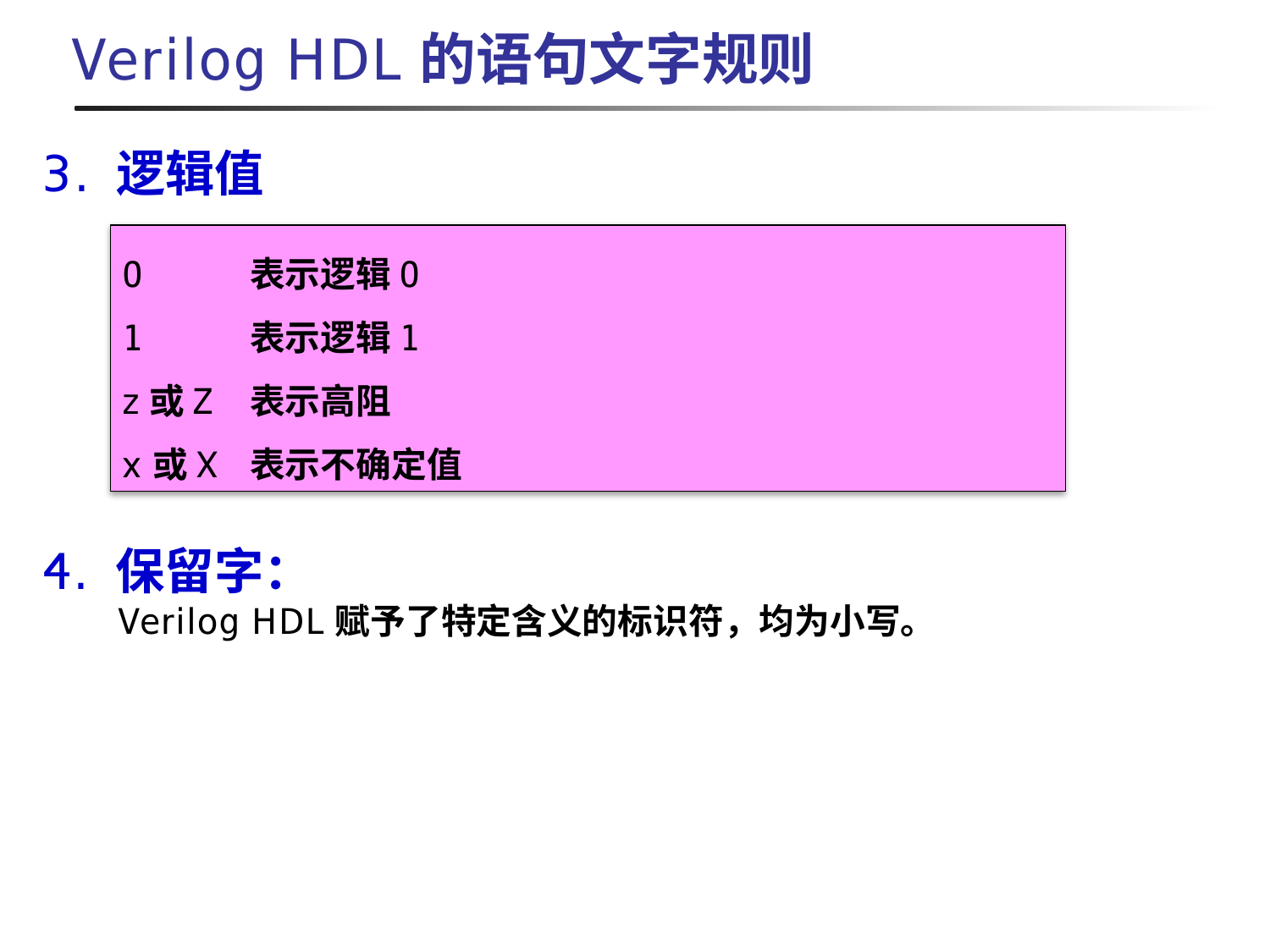

Verilog HDL的语句文字规则
3. 逻辑值

4. 保留字：
Verilog HDL赋予了特定含义的标识符，均为小写。
0	表示逻辑0
1	表示逻辑1
z或Z	表示高阻
x或X	表示不确定值